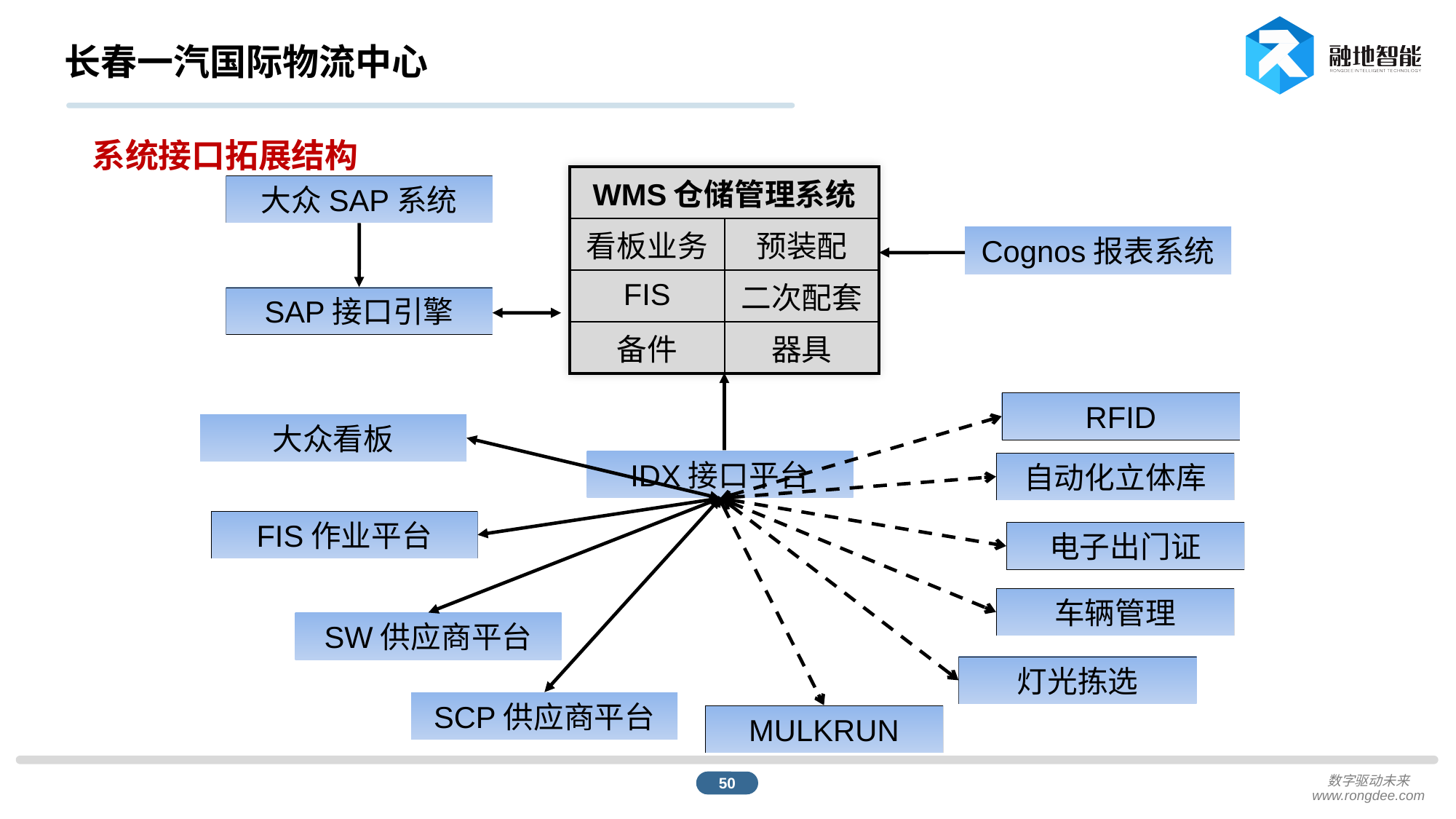

# 长春一汽国际物流中心
系统接口拓展结构
| WMS仓储管理系统 |  |
| --- | --- |
| 看板业务 | 预装配 |
| FIS | 二次配套 |
| 备件 | 器具 |
大众SAP系统
Cognos报表系统

SAP接口引擎

RFID
大众看板
IDX接口平台
自动化立体库
FIS作业平台
电子出门证
车辆管理
SW供应商平台
灯光拣选
SCP供应商平台
MULKRUN